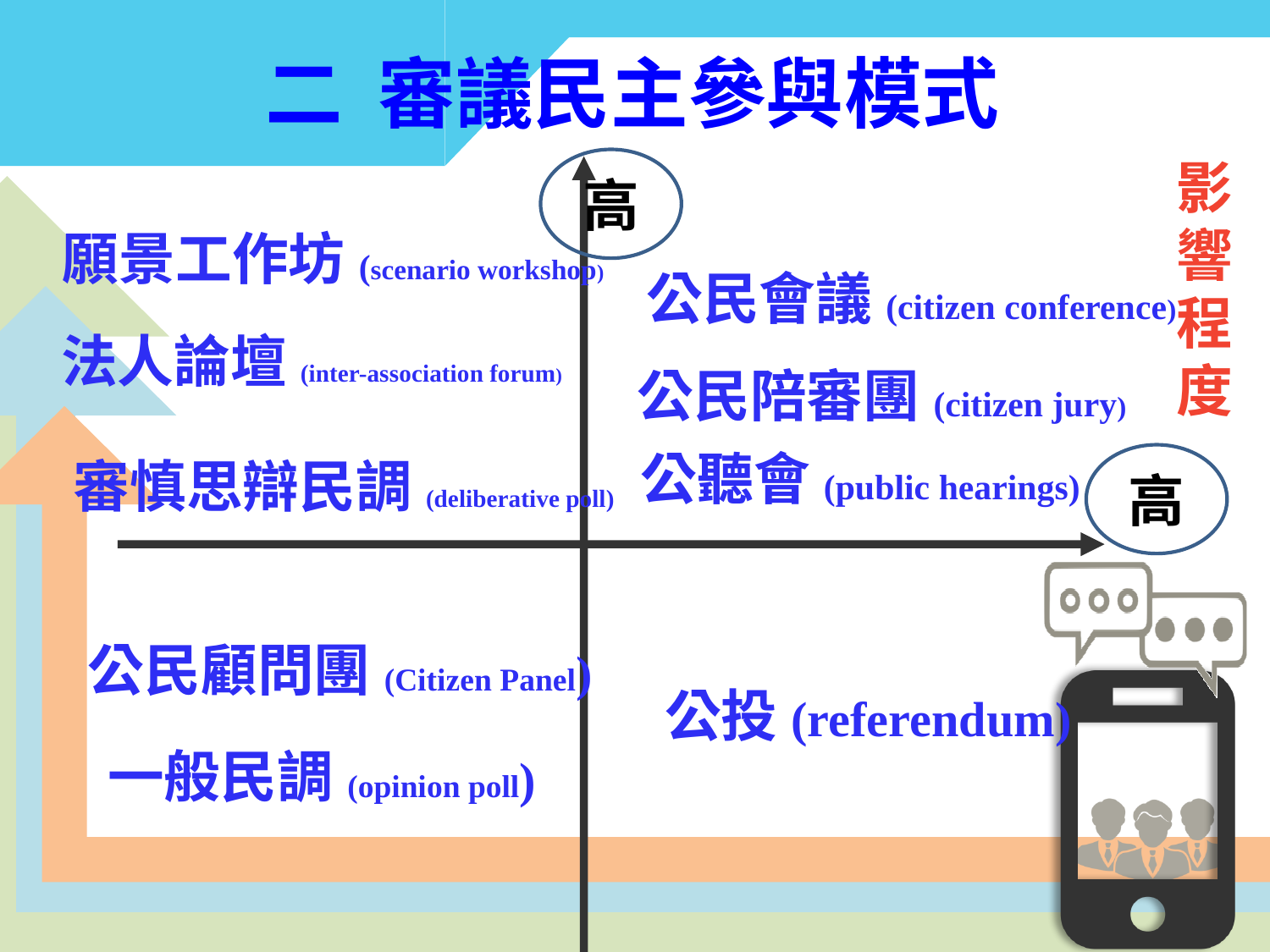

二  審議民主參與模式
影
響
程
度

 願景工作坊(scenario workshop)
 公民會議(citizen conference)
法人論壇(inter-association forum)
公民陪審團(citizen jury)
公聽會(public hearings)
 審慎思辯民調(deliberative poll)

 公民顧問團(Citizen Panel)
公投(referendum)
一般民調(opinion poll)
高
高